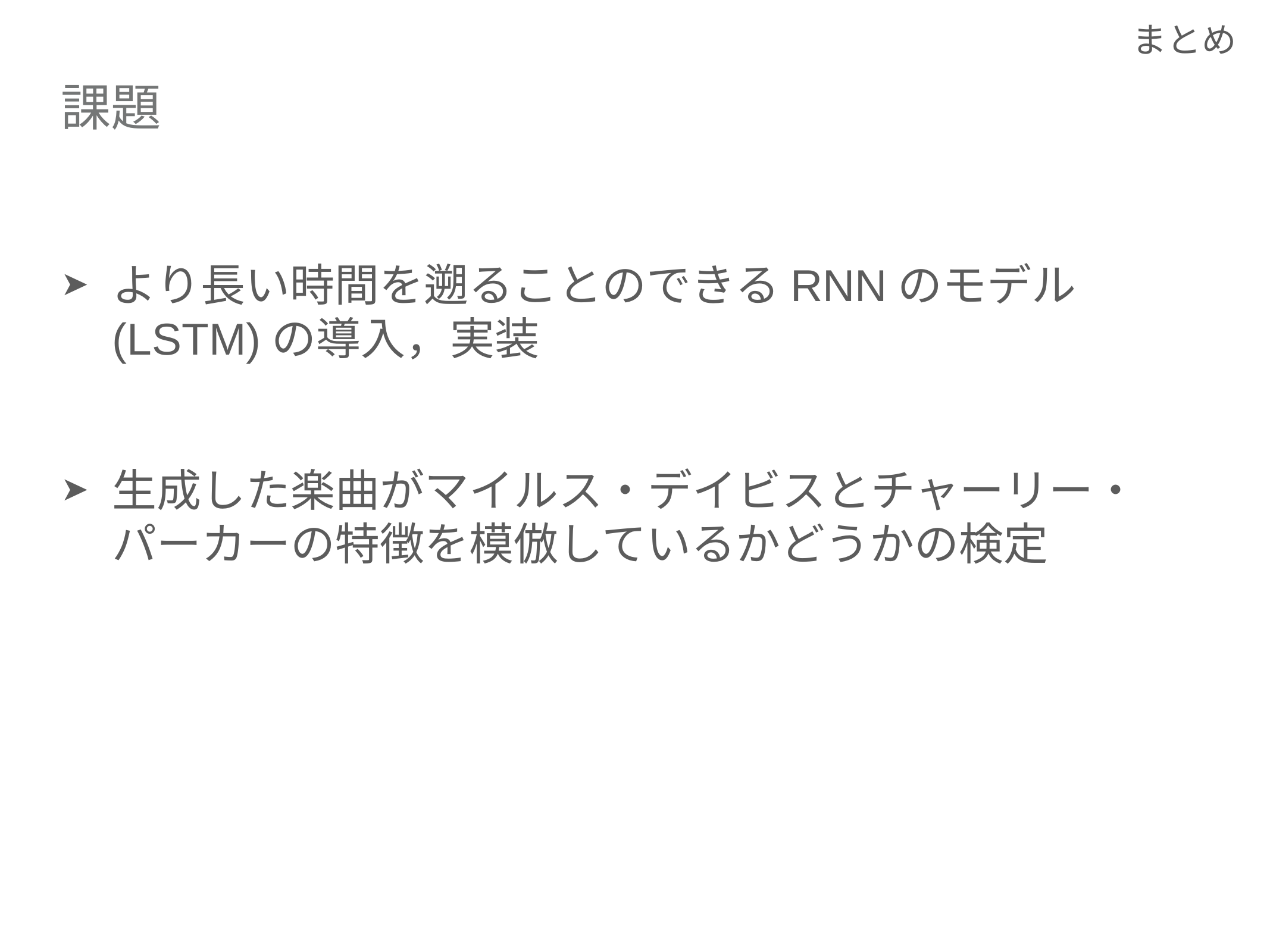

まとめ
# 課題

より長い時間を遡ることのできるRNNのモデル(LSTM)の導入，実装

生成した楽曲がマイルス・デイビスとチャーリー・パーカーの特徴を模倣しているかどうかの検定